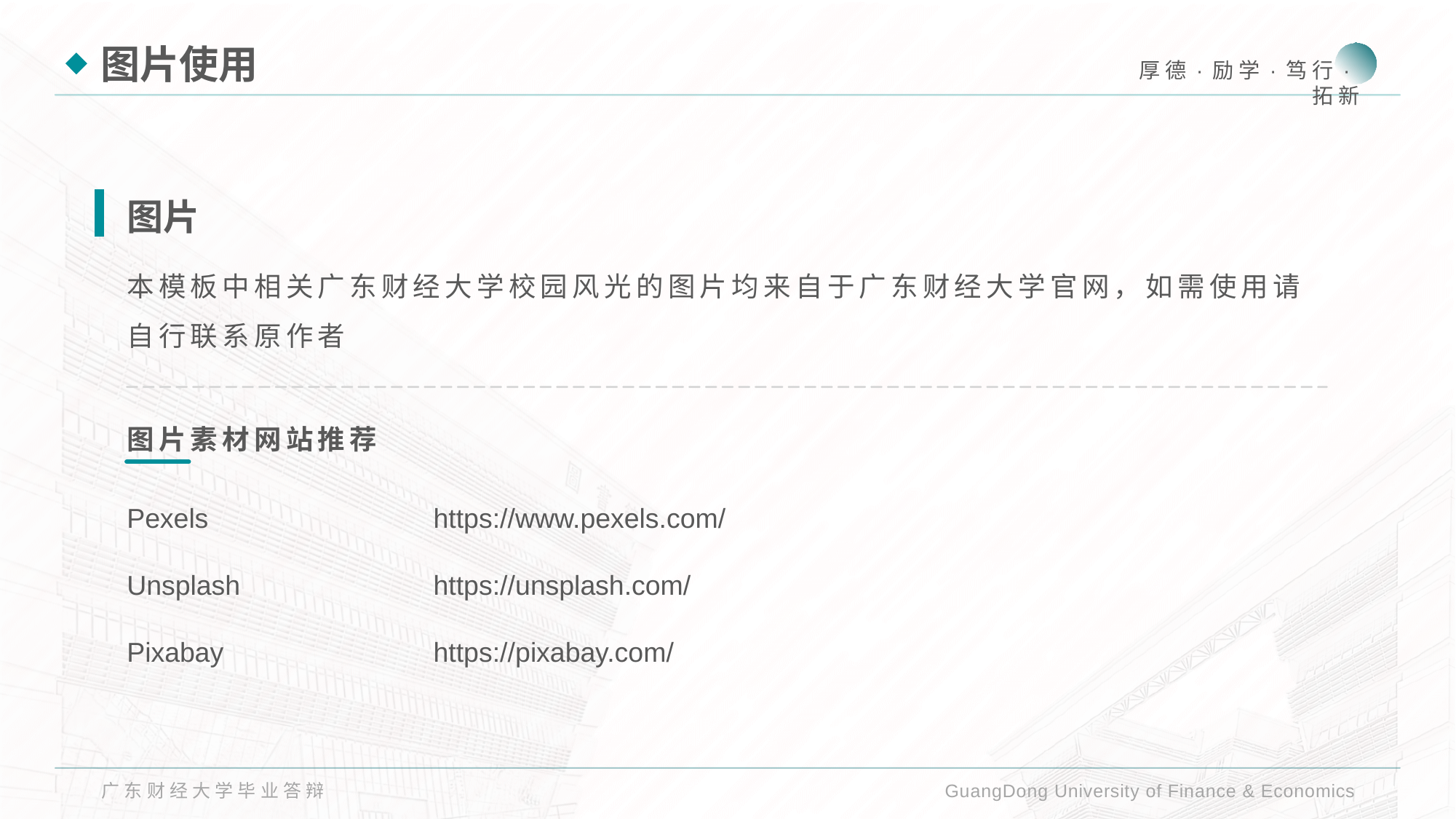

图片使用
图片
本模板中相关广东财经大学校园风光的图片均来自于广东财经大学官网，如需使用请自行联系原作者
图片素材网站推荐
Pexels
https://www.pexels.com/
Unsplash
https://unsplash.com/
Pixabay
https://pixabay.com/